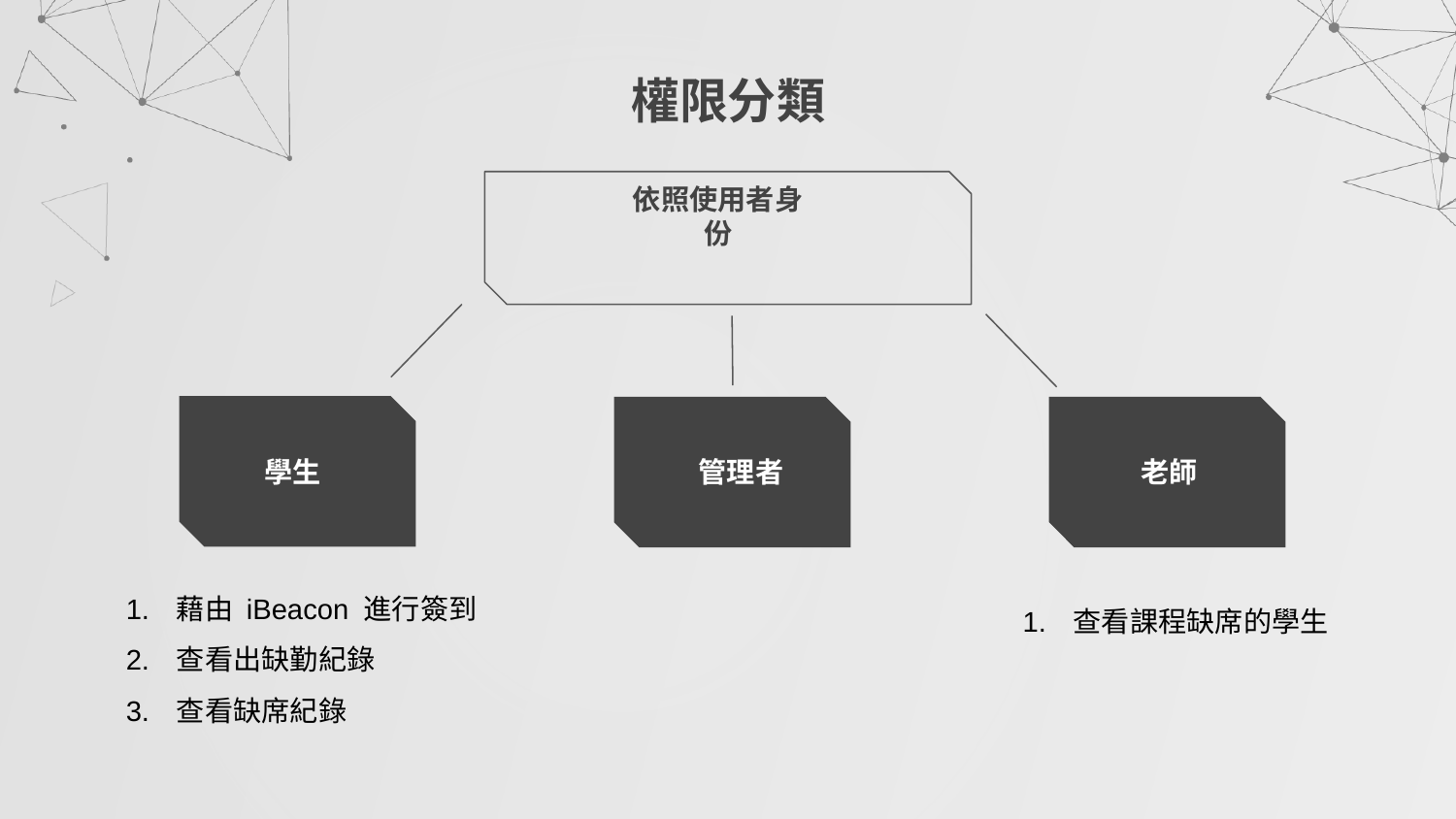

權限分類

依照使用者身份

學生

         管理者

老師
藉由 iBeacon 進行簽到
查看出缺勤紀錄
查看缺席紀錄
查看課程缺席的學生